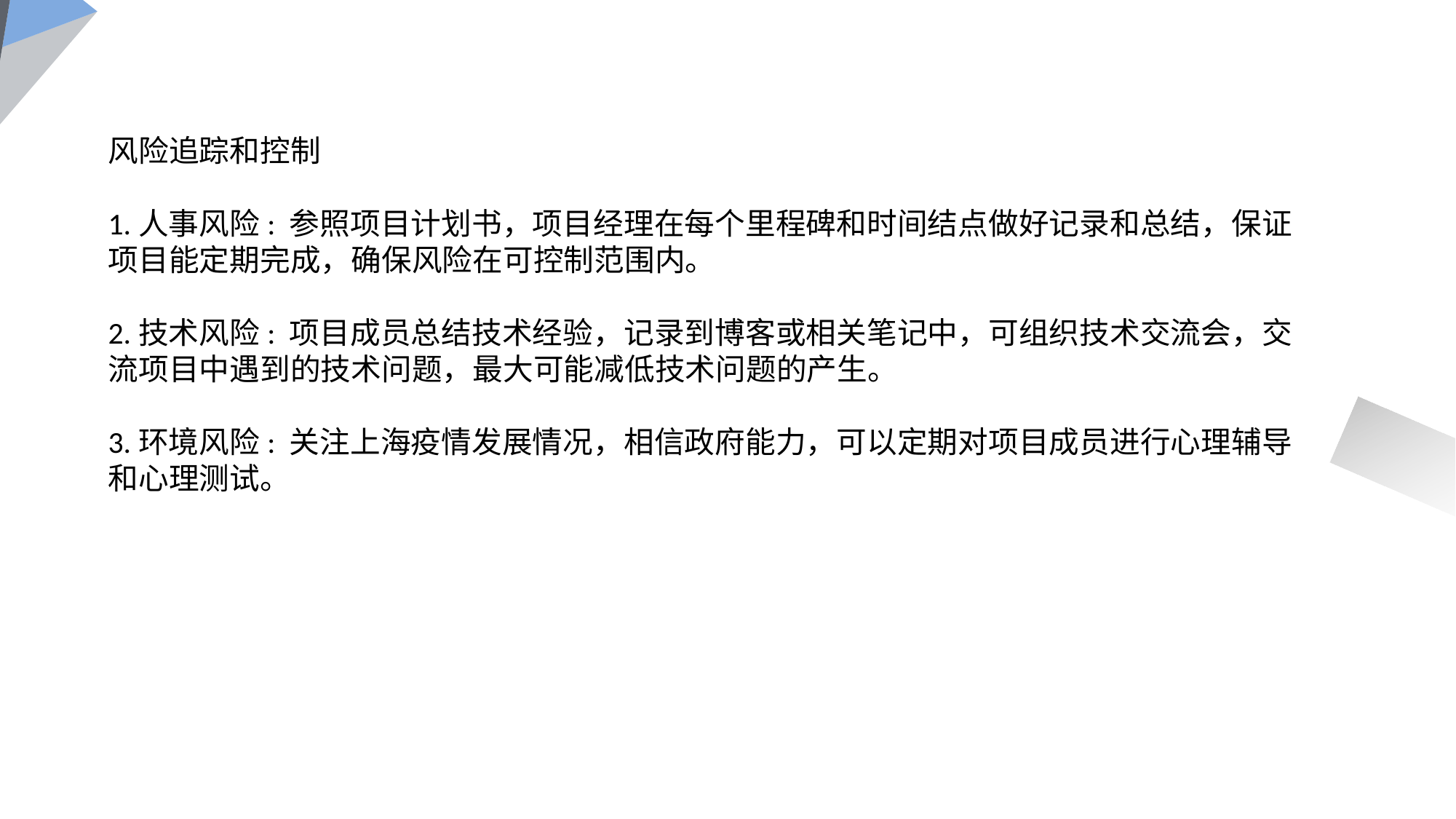

风险追踪和控制

1.人事风险: 参照项目计划书，项目经理在每个里程碑和时间结点做好记录和总结，保证项目能定期完成，确保风险在可控制范围内。

2.技术风险: 项目成员总结技术经验，记录到博客或相关笔记中，可组织技术交流会，交流项目中遇到的技术问题，最大可能减低技术问题的产生。

3.环境风险: 关注上海疫情发展情况，相信政府能力，可以定期对项目成员进行心理辅导和心理测试。